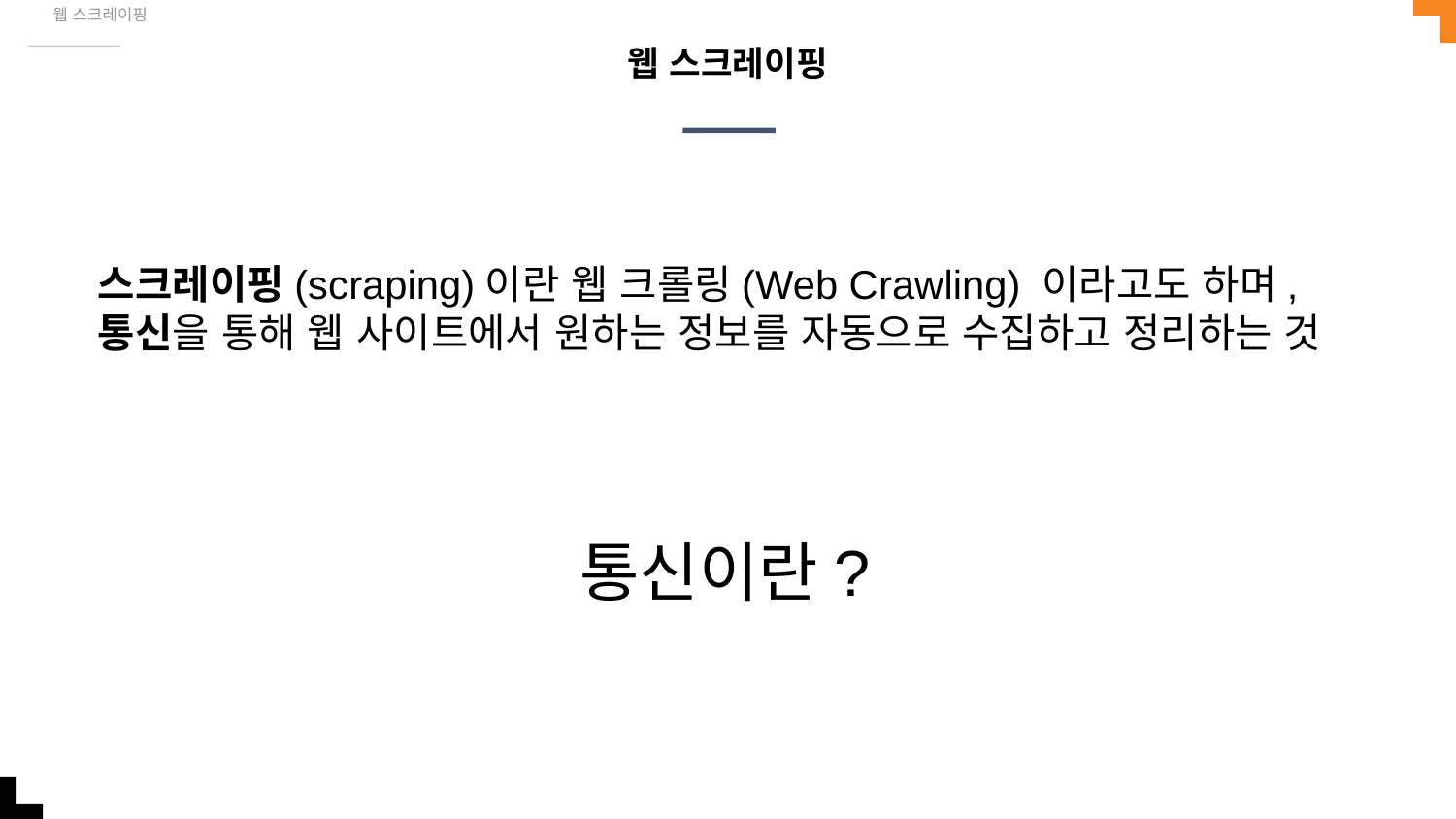

웹 스크레이핑
# 웹 스크레이핑
스크레이핑(scraping)이란 웹 크롤링(Web Crawling) 이라고도 하며, 통신을 통해 웹 사이트에서 원하는 정보를 자동으로 수집하고 정리하는 것
통신이란?